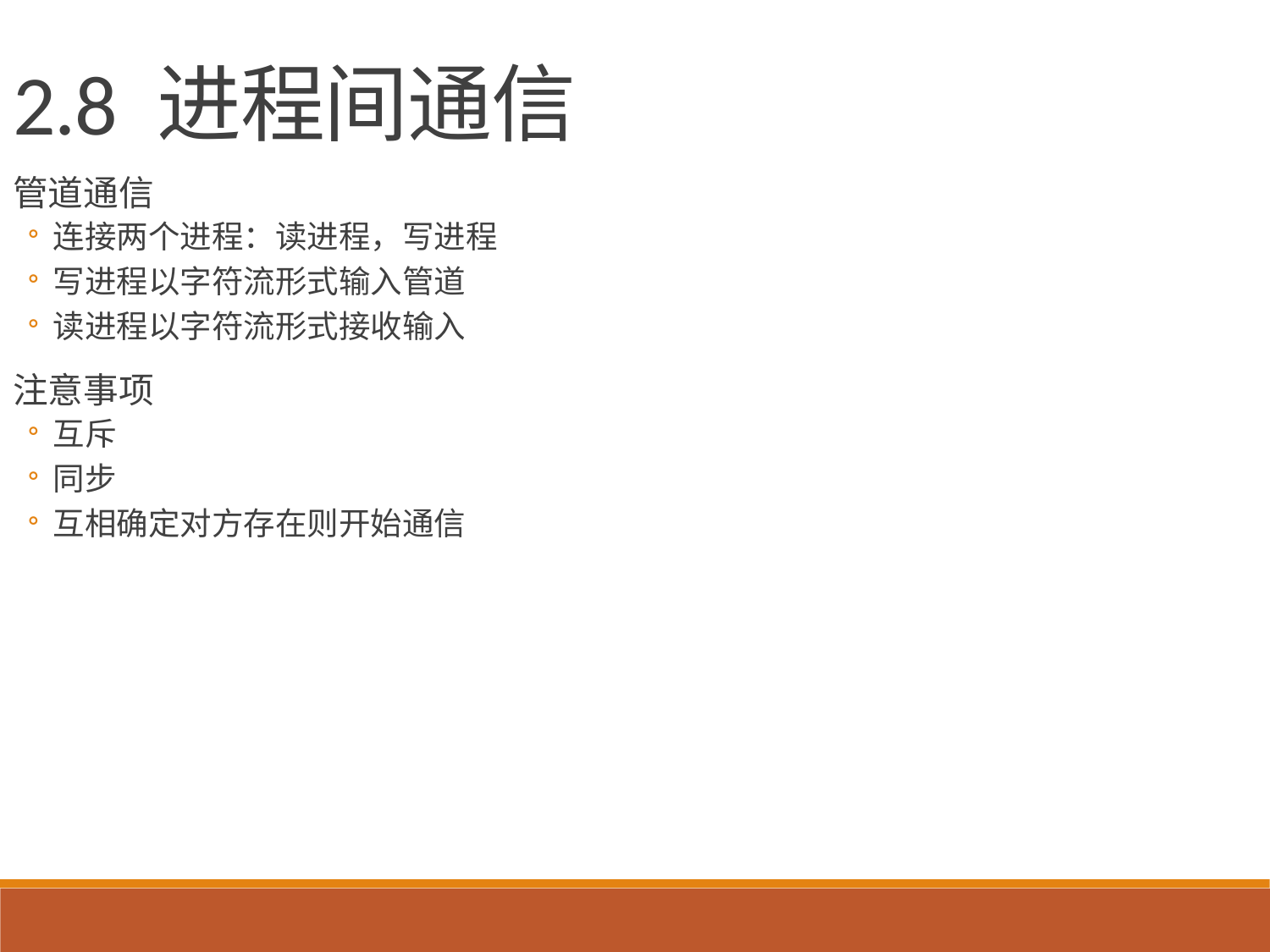

2.8 进程间通信
管道通信
连接两个进程：读进程，写进程
写进程以字符流形式输入管道
读进程以字符流形式接收输入
注意事项
互斥
同步
互相确定对方存在则开始通信